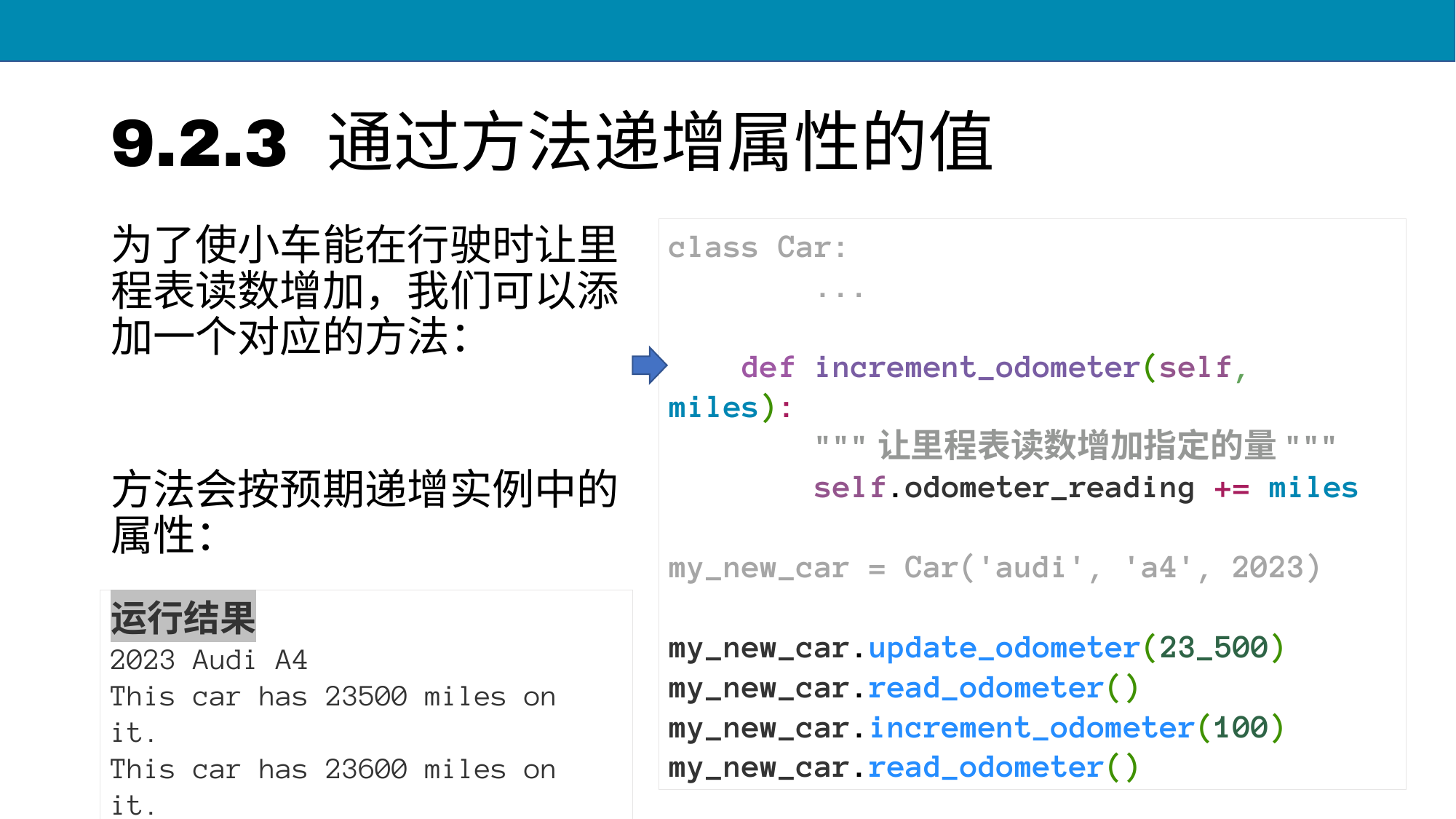

# 9.2.3 通过方法递增属性的值
为了使小车能在行驶时让里程表读数增加，我们可以添加一个对应的方法：

方法会按预期递增实例中的属性：

class Car:
        ...
    def increment_odometer(self, miles):
        """让里程表读数增加指定的量"""
        self.odometer_reading += miles

my_new_car = Car('audi', 'a4', 2023)
my_new_car.update_odometer(23_500)
my_new_car.read_odometer()
my_new_car.increment_odometer(100)
my_new_car.read_odometer()

运行结果
2023 Audi A4
This car has 23500 miles on it.
This car has 23600 miles on it.